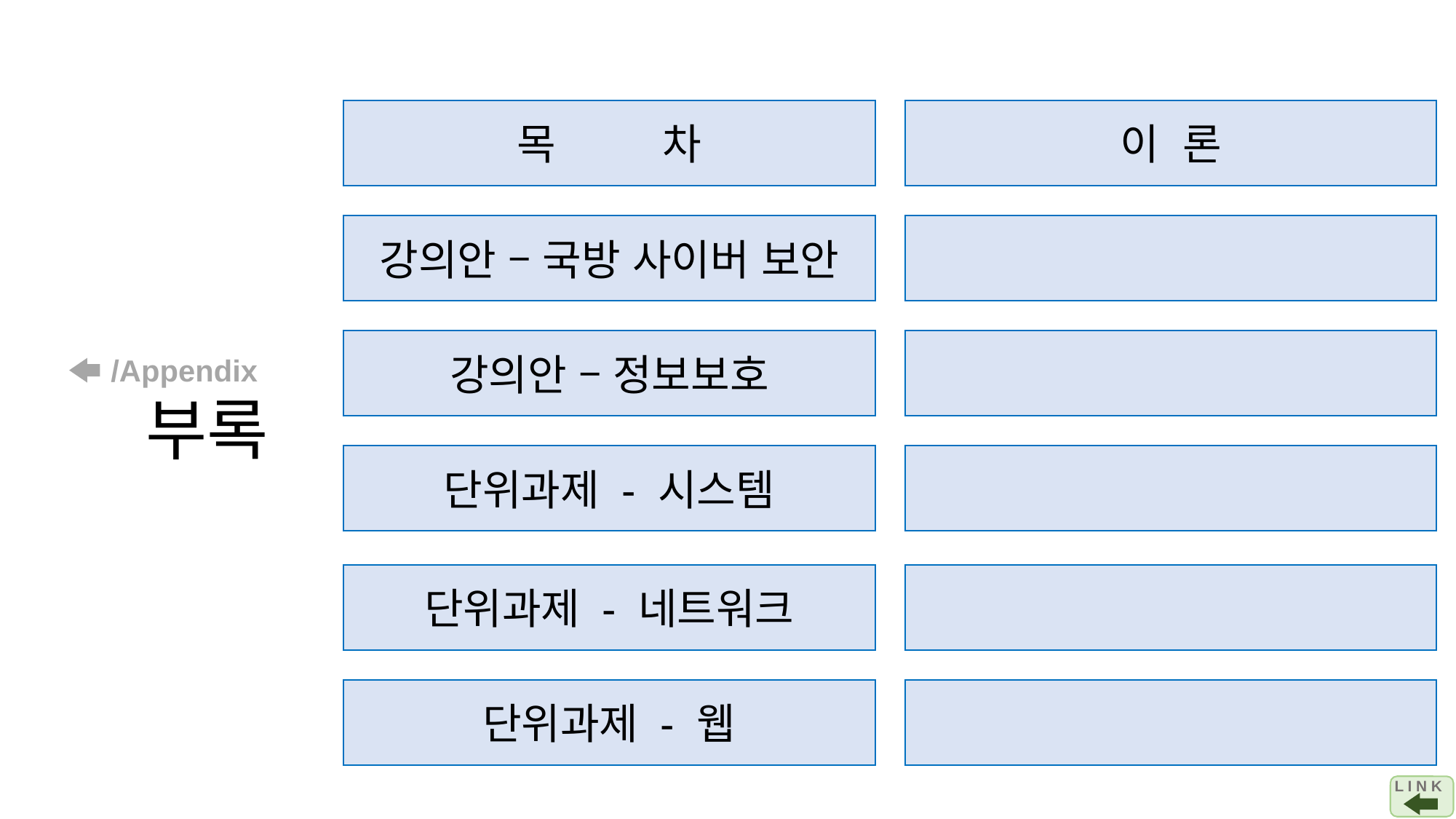

목         차
이  론
강의안 – 국방 사이버 보안

# /Appendix 부록
강의안 – 정보보호

단위과제 - 시스템

단위과제 - 네트워크

단위과제 - 웹

L I N K